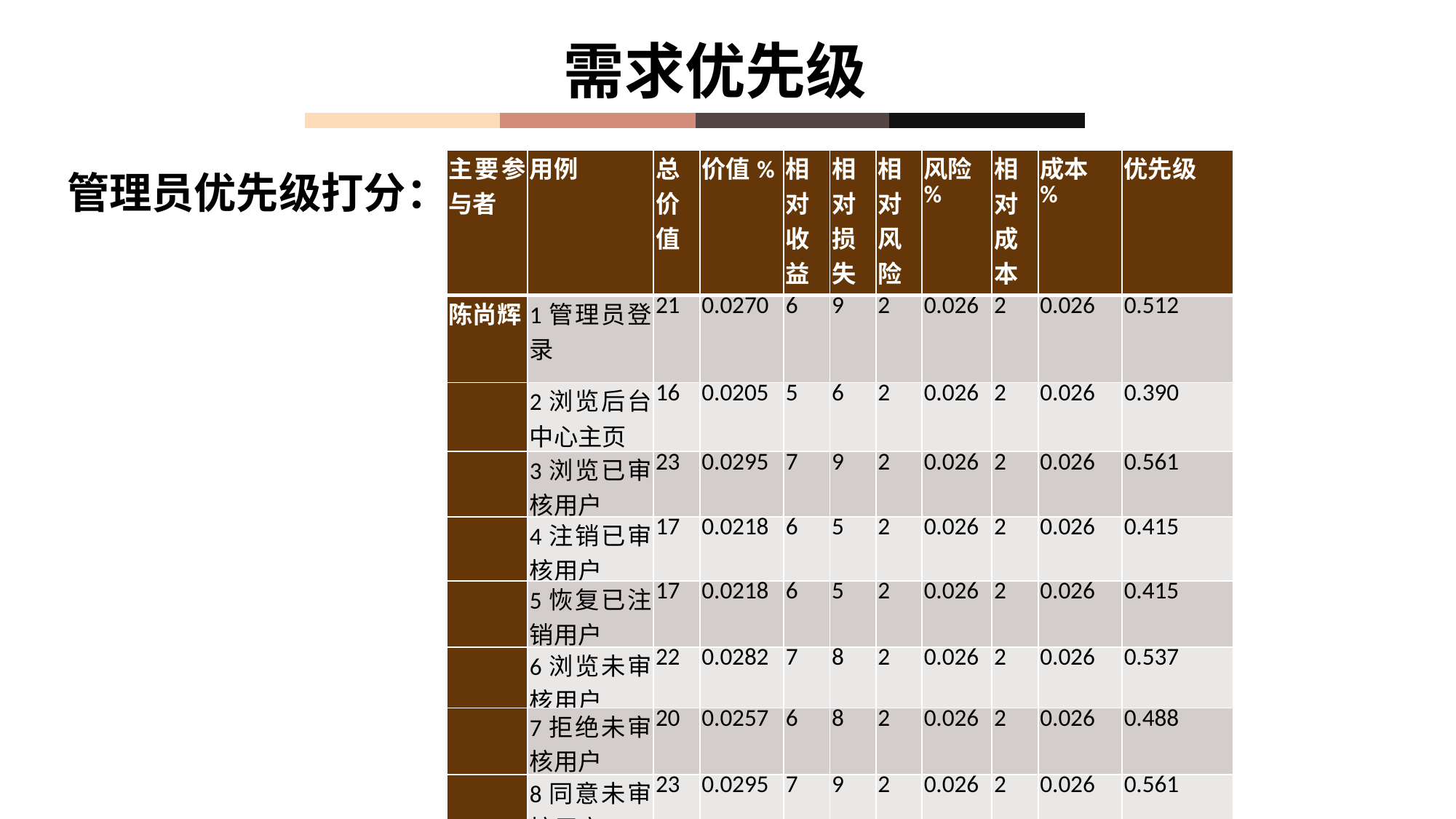

需求优先级
管理员优先级打分：
| 主要参与者 | 用例 | 总价值 | 价值% | 相对收益 | 相对损失 | 相对风险 | 风险 % | 相对成本 | 成本 % | 优先级 |
| --- | --- | --- | --- | --- | --- | --- | --- | --- | --- | --- |
| 陈尚辉 | 1管理员登录 | 21 | 0.0270 | 6 | 9 | 2 | 0.026 | 2 | 0.026 | 0.512 |
|  | 2浏览后台中心主页 | 16 | 0.0205 | 5 | 6 | 2 | 0.026 | 2 | 0.026 | 0.390 |
|  | 3浏览已审核用户 | 23 | 0.0295 | 7 | 9 | 2 | 0.026 | 2 | 0.026 | 0.561 |
|  | 4注销已审核用户 | 17 | 0.0218 | 6 | 5 | 2 | 0.026 | 2 | 0.026 | 0.415 |
|  | 5恢复已注销用户 | 17 | 0.0218 | 6 | 5 | 2 | 0.026 | 2 | 0.026 | 0.415 |
|  | 6浏览未审核用户 | 22 | 0.0282 | 7 | 8 | 2 | 0.026 | 2 | 0.026 | 0.537 |
|  | 7拒绝未审核用户 | 20 | 0.0257 | 6 | 8 | 2 | 0.026 | 2 | 0.026 | 0.488 |
|  | 8同意未审核用户 | 23 | 0.0295 | 7 | 9 | 2 | 0.026 | 2 | 0.026 | 0.561 |